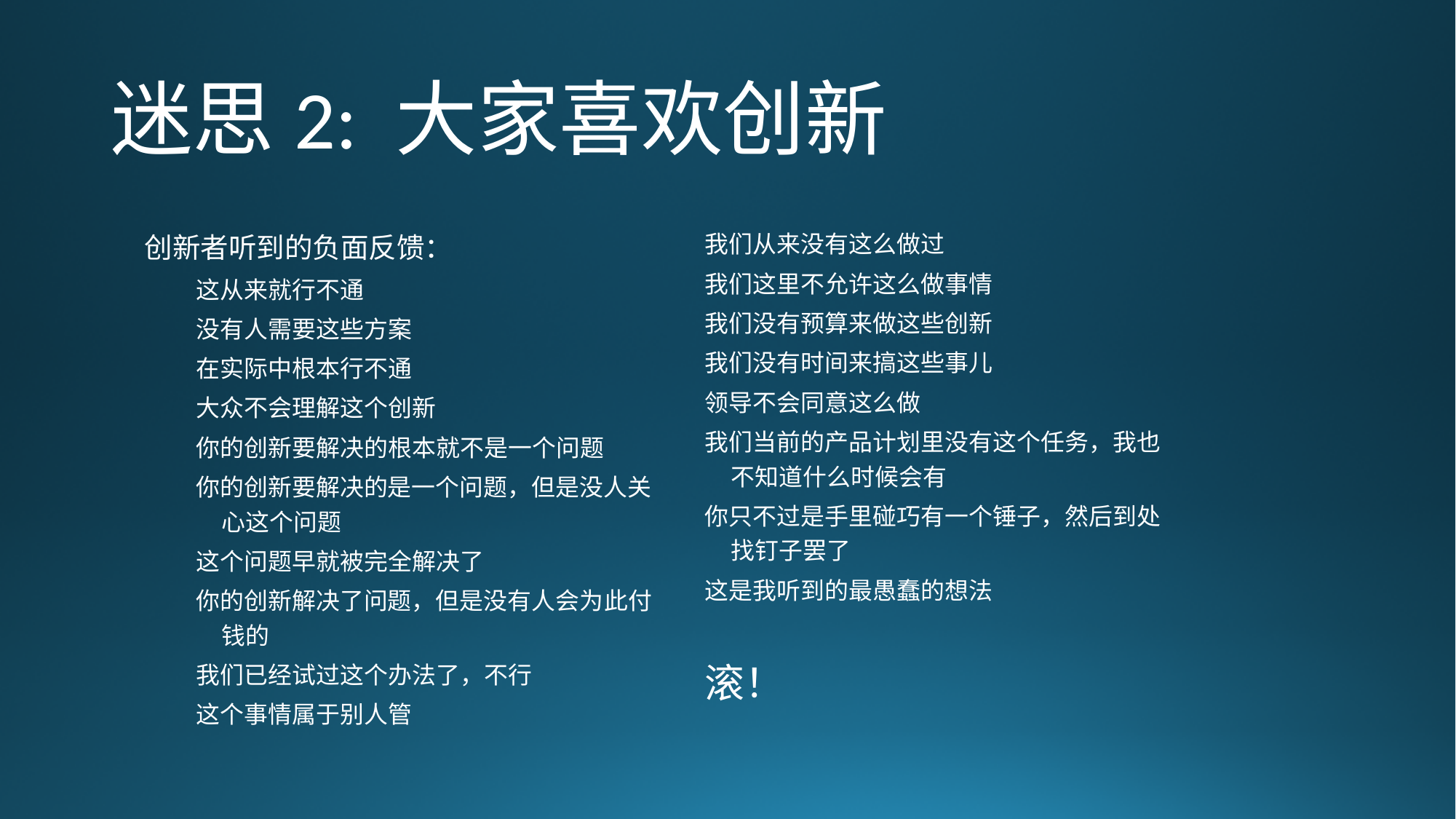

# 迷思2: 大家喜欢创新
创新者听到的负面反馈：
这从来就行不通
没有人需要这些方案
在实际中根本行不通
大众不会理解这个创新
你的创新要解决的根本就不是一个问题
你的创新要解决的是一个问题，但是没人关心这个问题
这个问题早就被完全解决了
你的创新解决了问题，但是没有人会为此付钱的
我们已经试过这个办法了，不行
这个事情属于别人管
我们从来没有这么做过
我们这里不允许这么做事情
我们没有预算来做这些创新
我们没有时间来搞这些事儿
领导不会同意这么做
我们当前的产品计划里没有这个任务，我也不知道什么时候会有
你只不过是手里碰巧有一个锤子，然后到处找钉子罢了
这是我听到的最愚蠢的想法

滚！